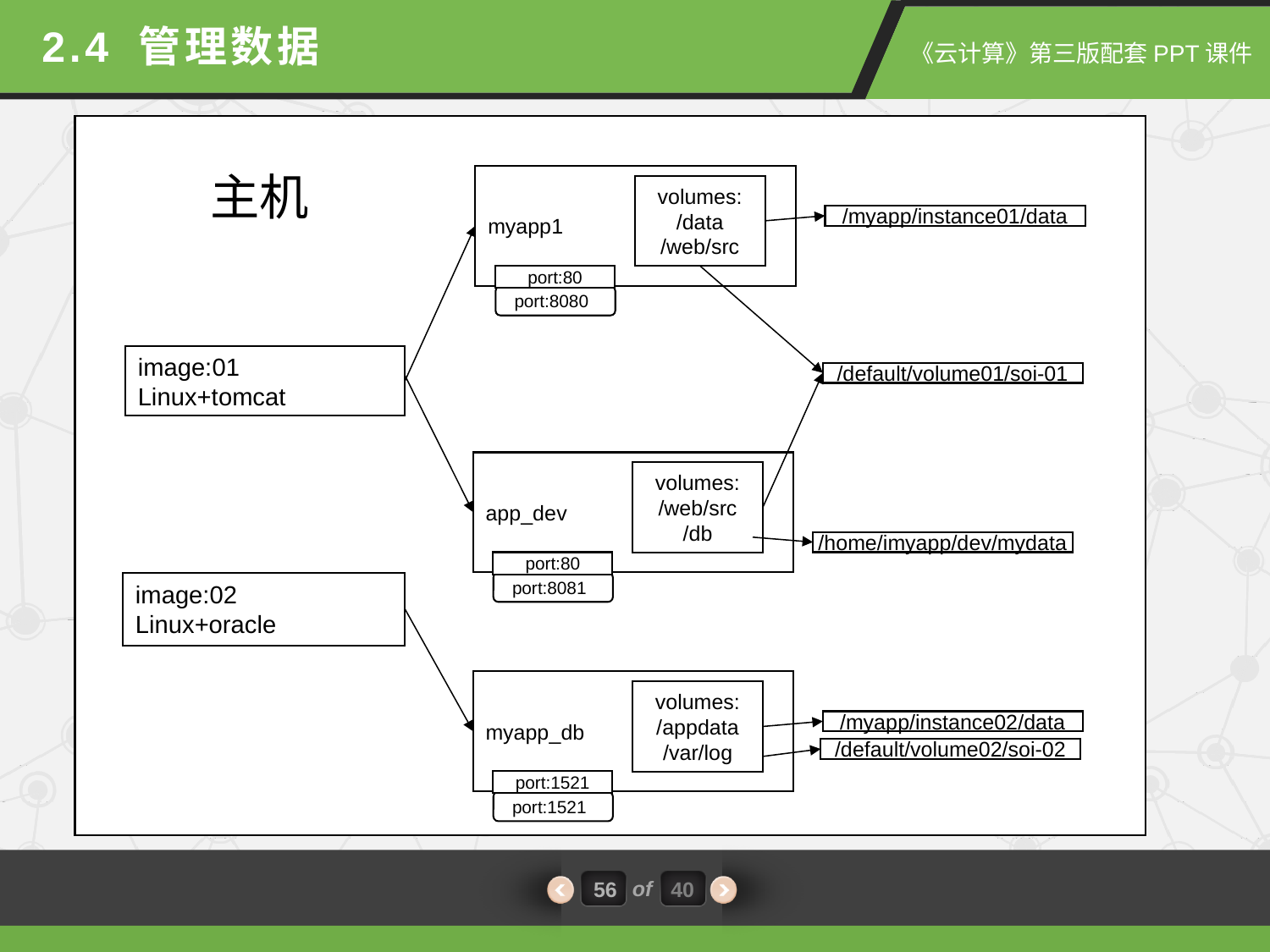

2.4 管理数据

主机
myapp1
volumes:
/data
/web/src
/myapp/instance01/data
port:80
 port:8080
image:01
Linux+tomcat
/default/volume01/soi-01
app_dev
volumes:
/web/src
/db
/home/imyapp/dev/mydata
port:80
image:02
Linux+oracle
 port:8081
myapp_db
volumes:
/appdata
/var/log
/myapp/instance02/data
/default/volume02/soi-02
port:1521
 port:1521
56